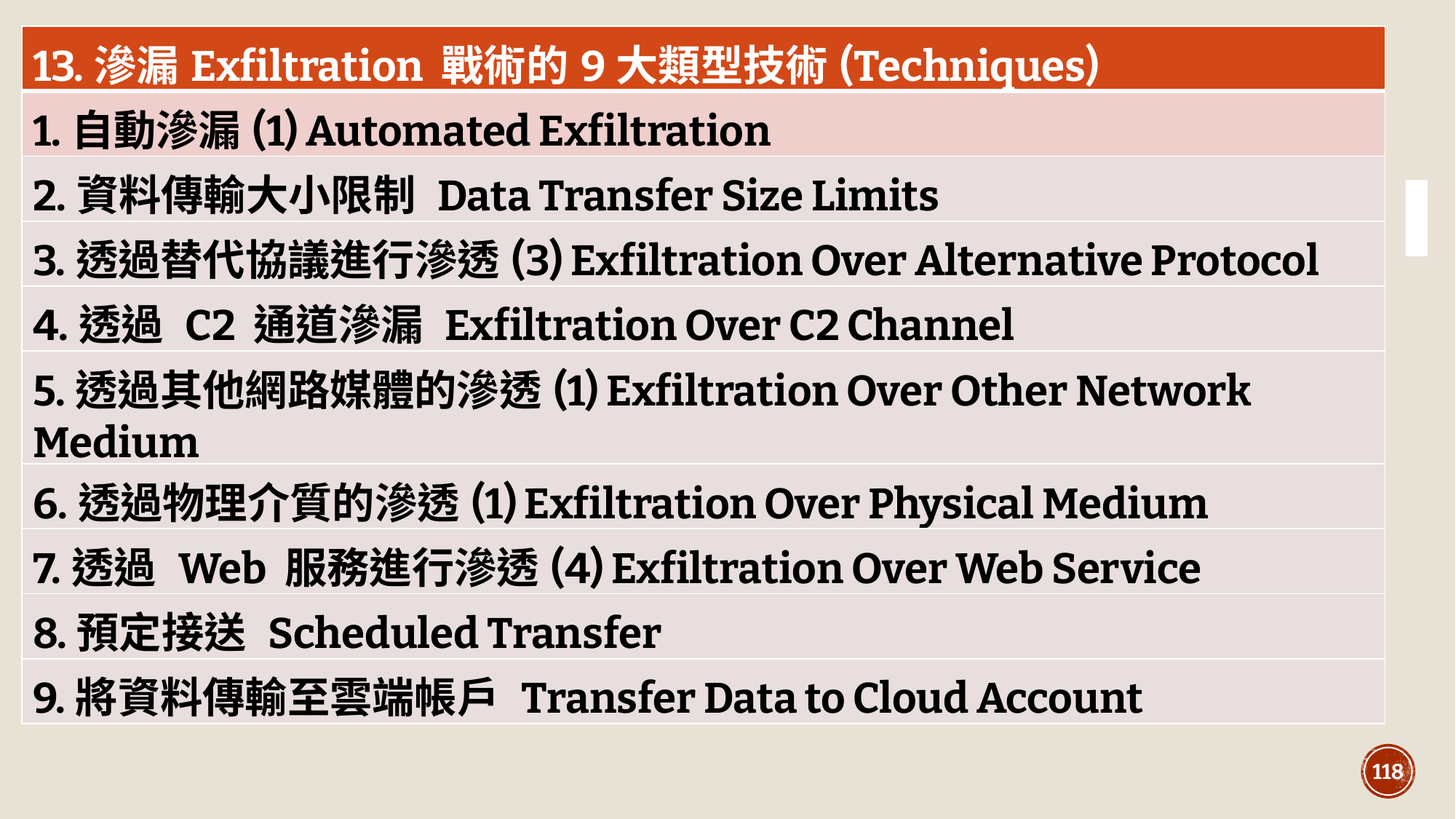

| 13.滲漏Exfiltration 戰術的9大類型技術(Techniques) |
| --- |
| 1.自動滲漏(1) Automated Exfiltration |
| 2.資料傳輸大小限制 Data Transfer Size Limits |
| 3.透過替代協議進行滲透(3) Exfiltration Over Alternative Protocol |
| 4.透過 C2 通道滲漏 Exfiltration Over C2 Channel |
| 5.透過其他網路媒體的滲透(1) Exfiltration Over Other Network Medium |
| 6.透過物理介質的滲透(1) Exfiltration Over Physical Medium |
| 7.透過 Web 服務進行滲透(4) Exfiltration Over Web Service |
| 8.預定接送 Scheduled Transfer |
| 9.將資料傳輸至雲端帳戶 Transfer Data to Cloud Account |

118